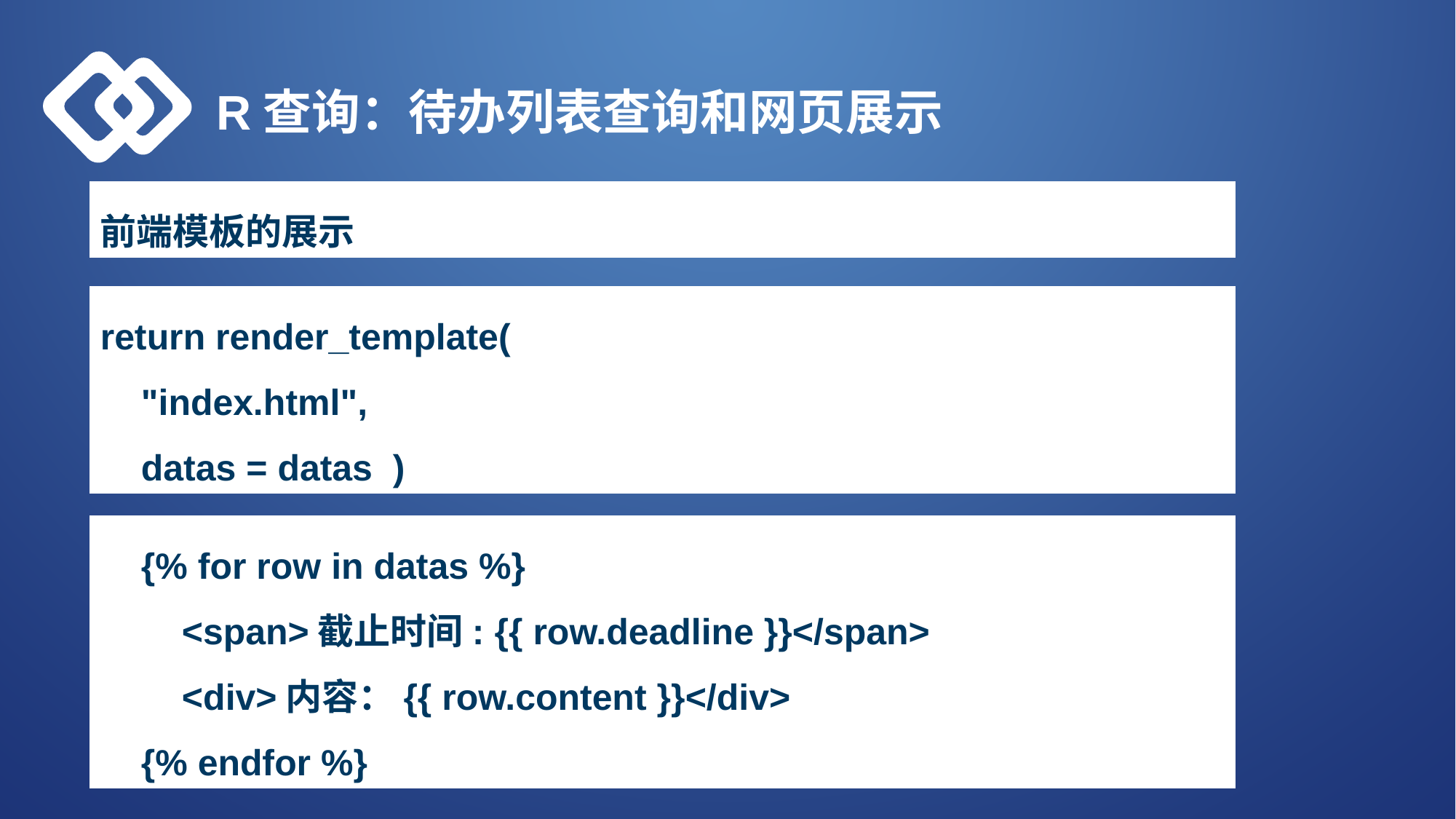

R查询：待办列表查询和网页展示

前端模板的展示
return render_template(
    "index.html",
    datas = datas  )
    {% for row in datas %}
        <span>截止时间: {{ row.deadline }}</span>
        <div>内容：{{ row.content }}</div>
    {% endfor %}